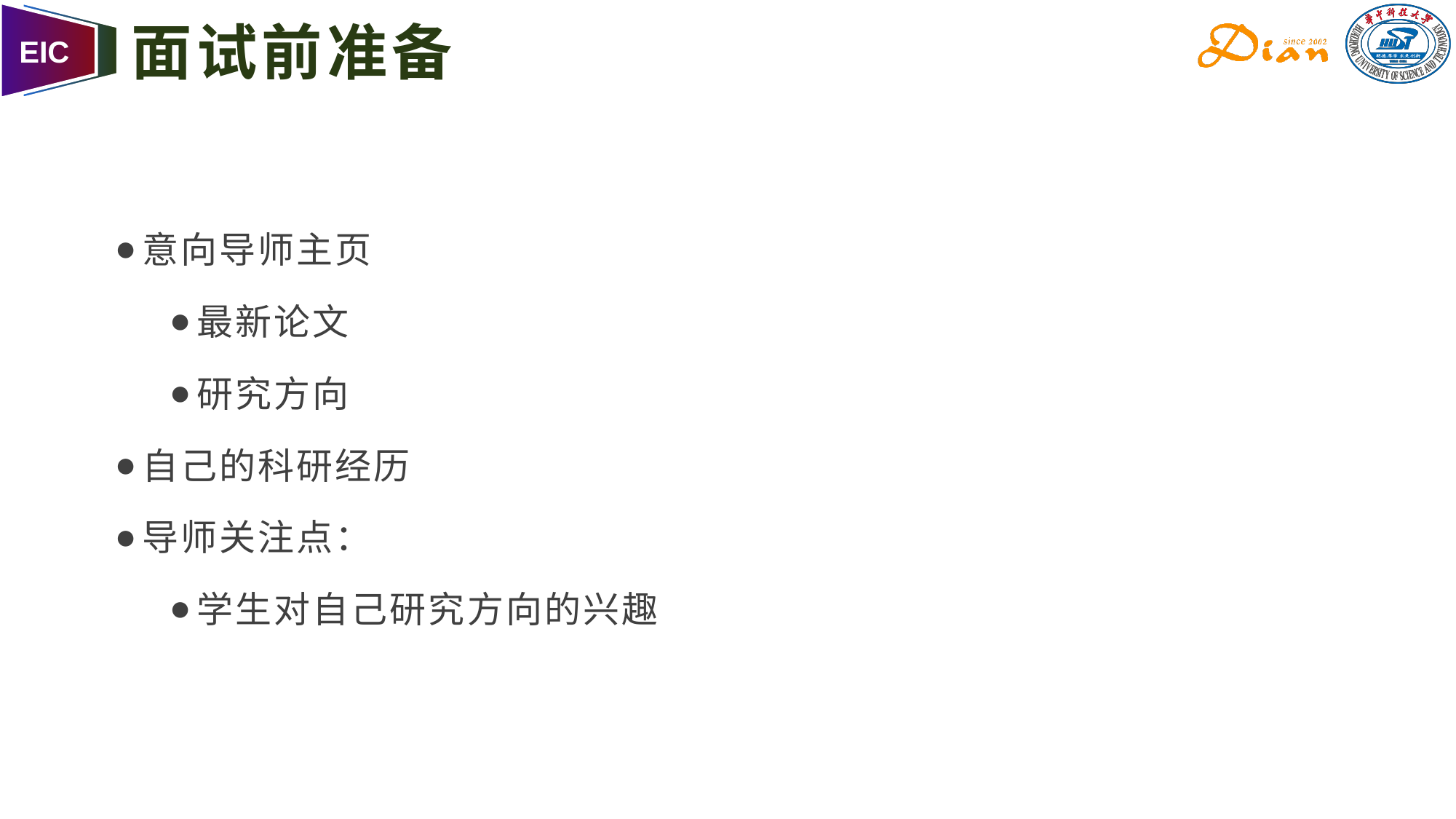

# 面试前准备
意向导师主页
最新论文
研究方向
自己的科研经历
导师关注点：
学生对自己研究方向的兴趣